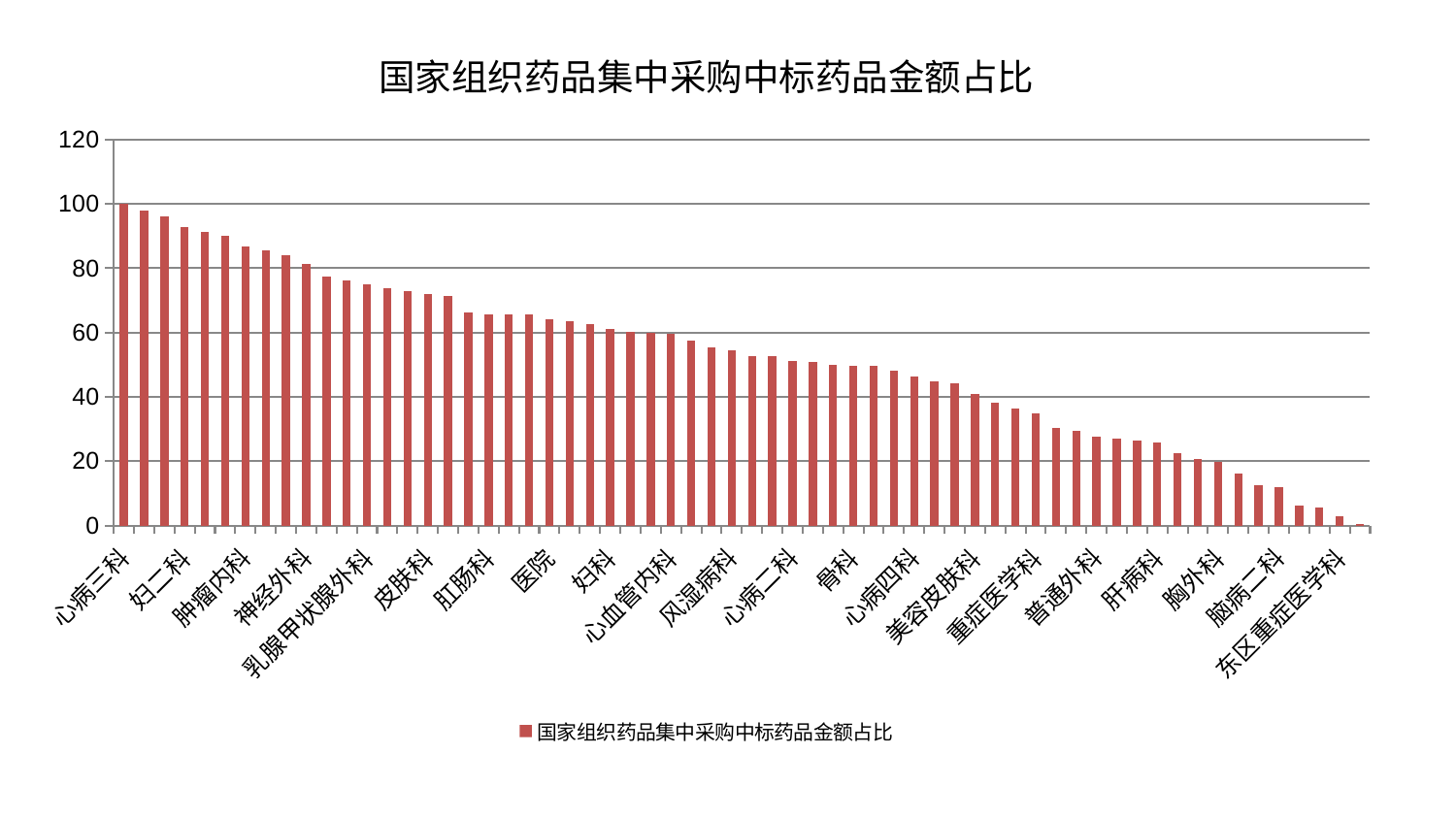

### Chart: 国家组织药品集中采购中标药品金额占比

| Category | 国家组织药品集中采购中标药品金额占比 |
|---|---|
| 心病三科 | 100.0 |
| 男科 | 98.00025289952617 |
| 肾病科 | 96.20627644651887 |
| 妇二科 | 92.92118186319071 |
| 脊柱骨科 | 91.2269325718249 |
| 西区重症医学科 | 90.04020216508496 |
| 肿瘤内科 | 86.92103904762263 |
| 针灸科 | 85.46819651271748 |
| 肝胆外科 | 84.11937034785927 |
| 神经外科 | 81.33909753786142 |
| 消化内科 | 77.48241950026929 |
| 运动损伤骨科 | 76.09938865222729 |
| 乳腺甲状腺外科 | 75.14426596922574 |
| 产科 | 73.80658539194668 |
| 中医经典科 | 72.90142123554998 |
| 皮肤科 | 71.8601639735028 |
| 综合内科 | 71.26372205476532 |
| 显微骨科 | 66.29925494646282 |
| 肛肠科 | 65.77017476390293 |
| 内分泌科 | 65.72358664157738 |
| 心病一科 | 65.52759097564456 |
| 医院 | 64.06698134908744 |
| 泌尿外科 | 63.554148268568994 |
| 创伤骨科 | 62.53063781909609 |
| 妇科 | 61.05399306349186 |
| 身心医学科 | 60.19772122020808 |
| 康复科 | 60.01674349767476 |
| 心血管内科 | 59.48697759312809 |
| 眼科 | 57.360881999382194 |
| 小儿骨科 | 55.326734939255815 |
| 风湿病科 | 54.531959943527355 |
| 周围血管科 | 52.76289484303314 |
| 东区肾病科 | 52.72276462287577 |
| 心病二科 | 51.07901129742318 |
| 关节骨科 | 50.97500726846871 |
| 妇科妇二科合并 | 50.09572400927087 |
| 骨科 | 49.68022564932713 |
| 微创骨科 | 49.57869291166212 |
| 脑病一科 | 48.0536366915093 |
| 心病四科 | 46.21998405536618 |
| 中医外治中心 | 44.937992394395536 |
| 治未病中心 | 44.33862652208014 |
| 美容皮肤科 | 41.0330633082933 |
| 血液科 | 38.260956578871074 |
| 老年医学科 | 36.4118031891697 |
| 重症医学科 | 34.79123180135417 |
| 脑病三科 | 30.461408877617014 |
| 耳鼻喉科 | 29.415621154215565 |
| 普通外科 | 27.72793971422565 |
| 呼吸内科 | 27.07394450247382 |
| 神经内科 | 26.51340298865066 |
| 肝病科 | 25.92383307000024 |
| 肾脏内科 | 22.438343890476318 |
| 儿科 | 20.71202246916739 |
| 胸外科 | 19.62688099994081 |
| 脾胃科消化科合并 | 16.064272882261797 |
| 脾胃病科 | 12.628140262268595 |
| 脑病二科 | 11.946207687338738 |
| 小儿推拿科 | 6.0760847216977165 |
| 口腔科 | 5.7178421695723625 |
| 东区重症医学科 | 2.832307323424743 |
| 推拿科 | 0.3375370258012378 |
29